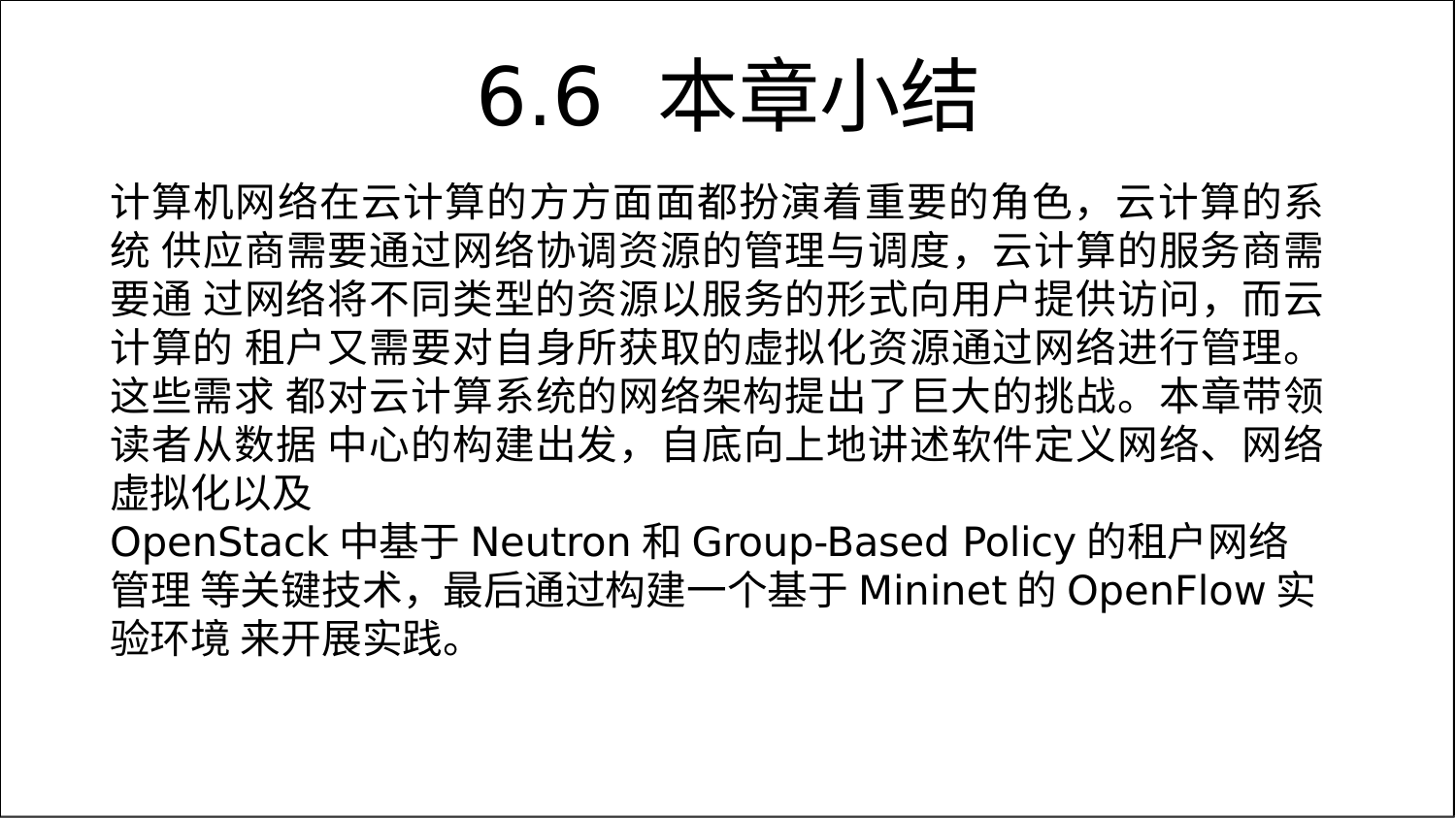

# 6.6	本章小结
计算机网络在云计算的方方面面都扮演着重要的角色，云计算的系统 供应商需要通过网络协调资源的管理与调度，云计算的服务商需要通 过网络将不同类型的资源以服务的形式向用户提供访问，而云计算的 租户又需要对自身所获取的虚拟化资源通过网络进行管理。这些需求 都对云计算系统的网络架构提出了巨大的挑战。本章带领读者从数据 中心的构建出发，自底向上地讲述软件定义网络、网络虚拟化以及
OpenStack中基于Neutron和Group-Based Policy的租户网络管理 等关键技术，最后通过构建一个基于Mininet的OpenFlow实验环境 来开展实践。